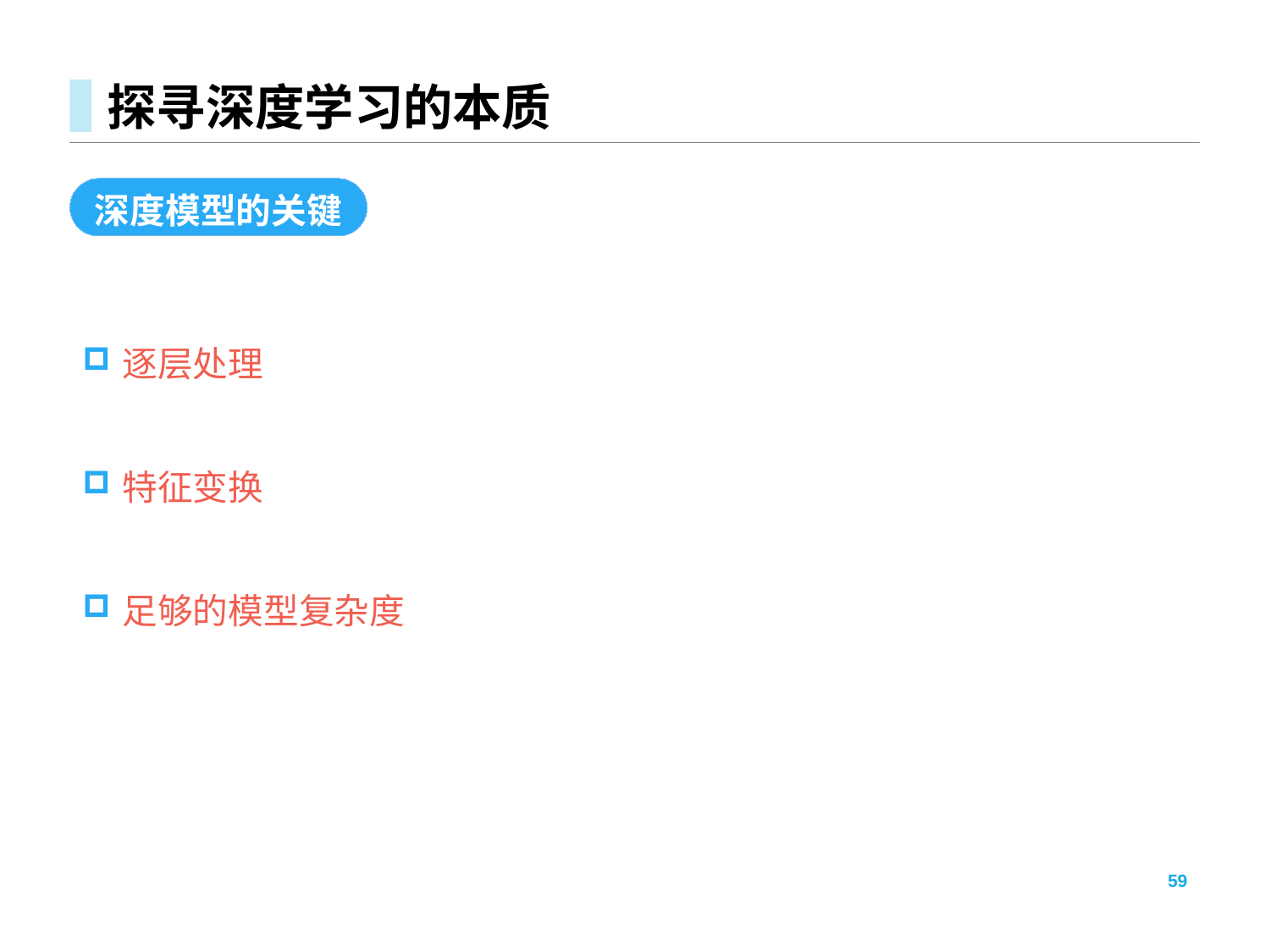

# 探寻深度学习的本质
深度模型的关键
逐层处理
特征变换
足够的模型复杂度
59